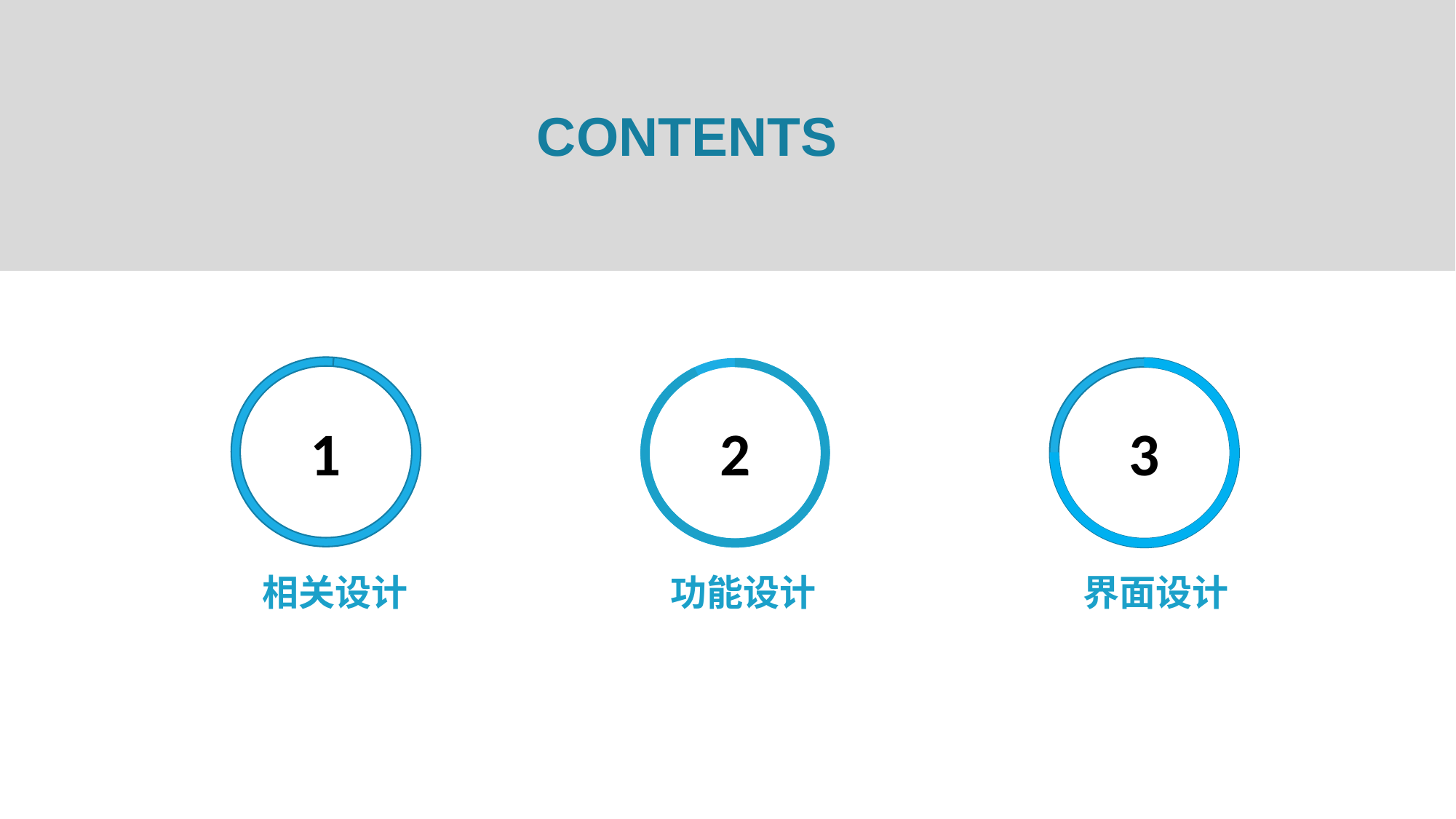

CONTENTS

1
2
3
相关设计
功能设计
界面设计